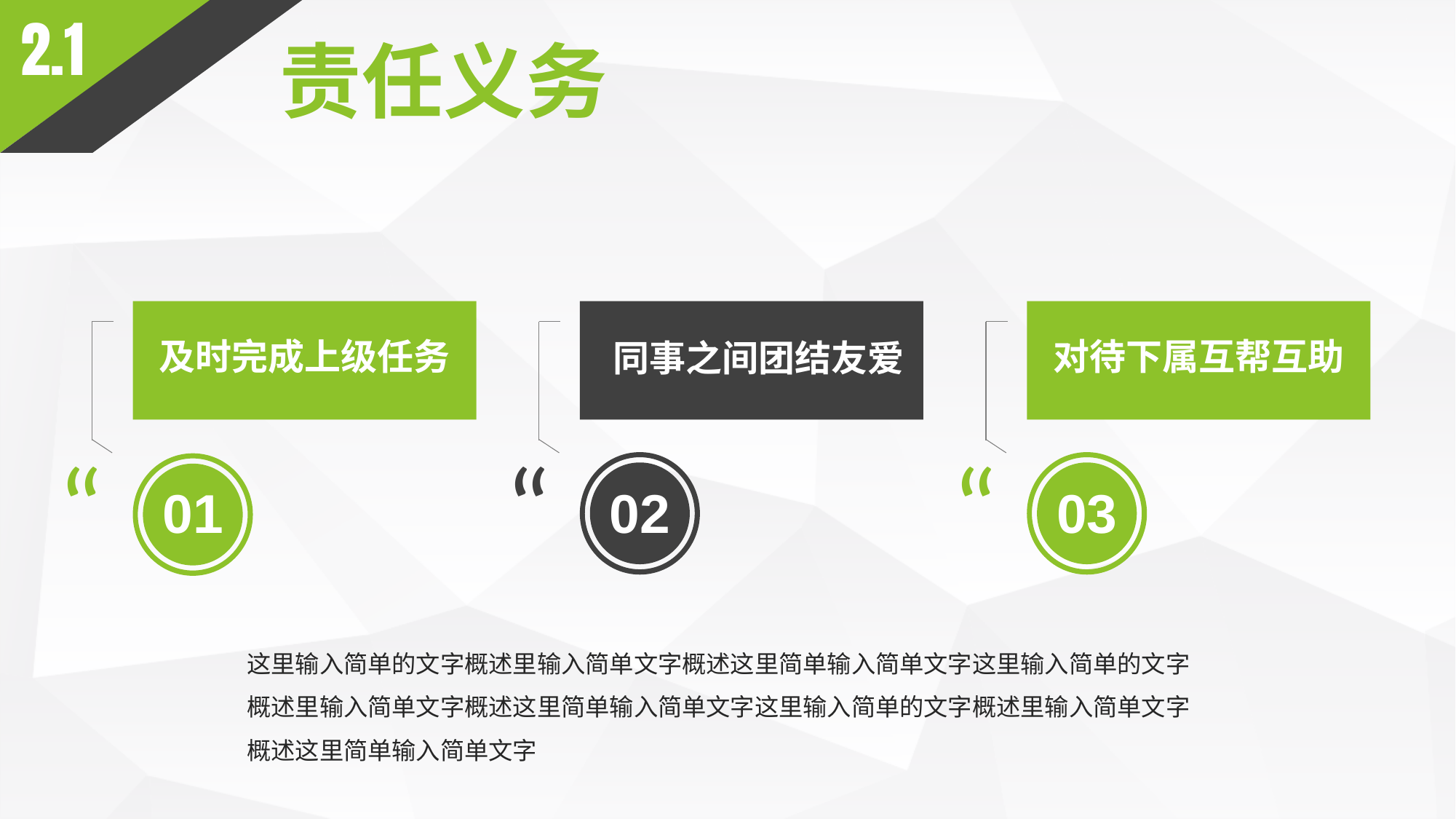

2.1
责任义务

及时完成上级任务

同事之间团结友爱

对待下属互帮互助
“
“
“

02

03

01
这里输入简单的文字概述里输入简单文字概述这里简单输入简单文字这里输入简单的文字概述里输入简单文字概述这里简单输入简单文字这里输入简单的文字概述里输入简单文字概述这里简单输入简单文字